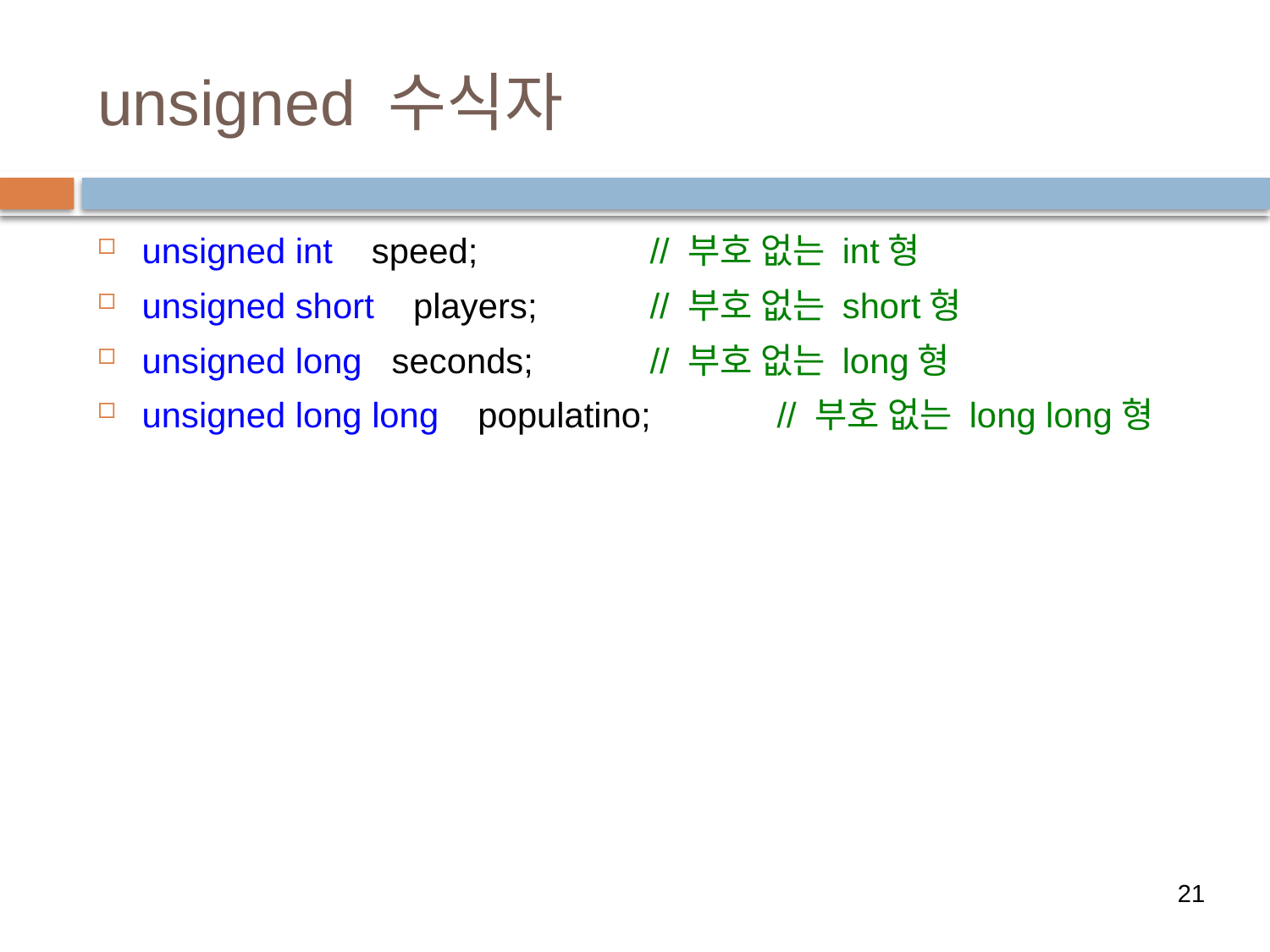

# unsigned 수식자
unsigned int    speed;		// 부호 없는 int형
unsigned short    players;	// 부호 없는 short형
unsigned long   seconds;	// 부호 없는 long형
unsigned long long    populatino;	// 부호 없는 long long형
21